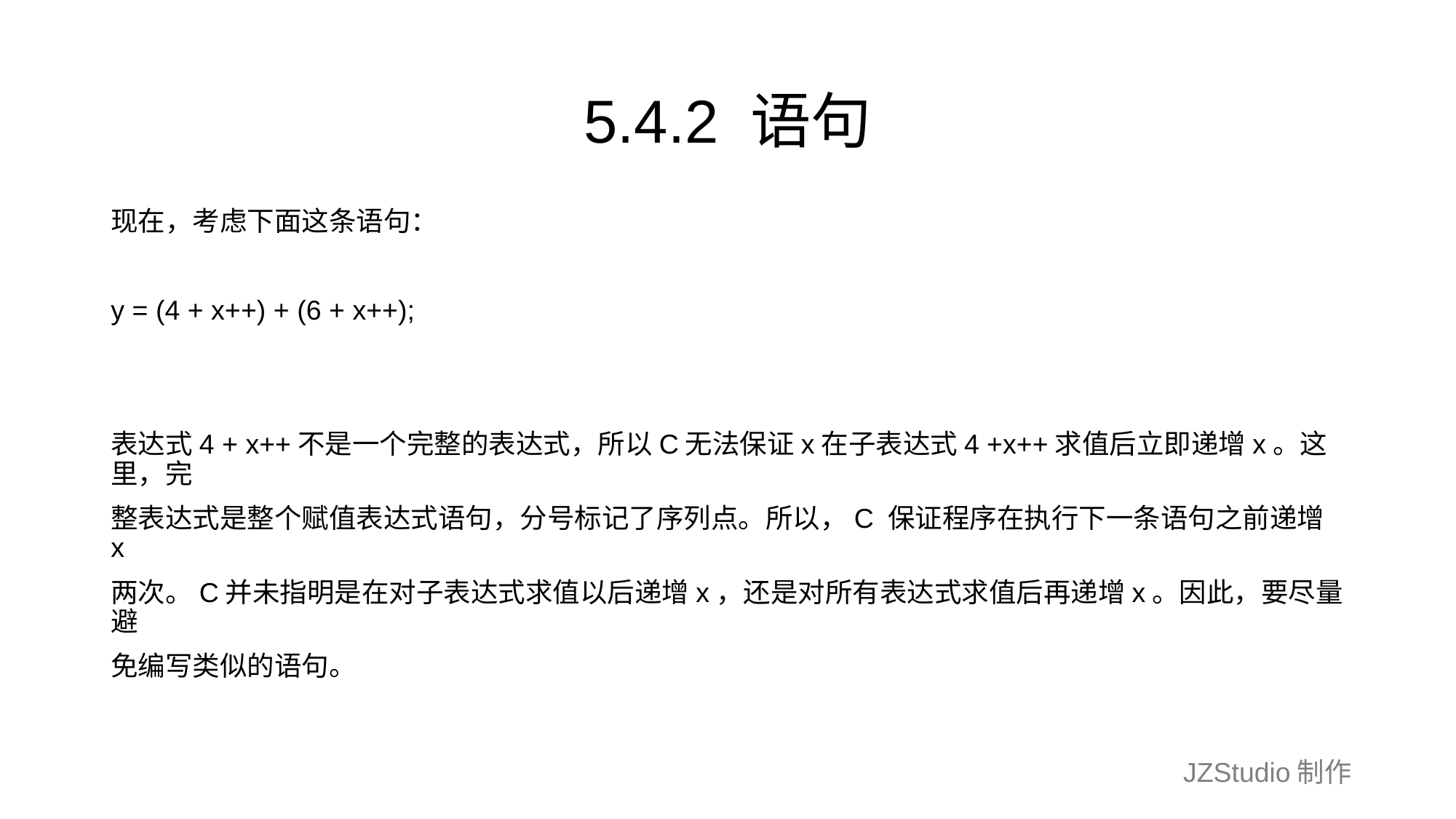

# 5.4.2 语句
现在，考虑下面这条语句：

y = (4 + x++) + (6 + x++);

表达式4 + x++不是一个完整的表达式，所以C无法保证x在子表达式4 +x++求值后立即递增x。这里，完
整表达式是整个赋值表达式语句，分号标记了序列点。所以，C 保证程序在执行下一条语句之前递增x
两次。C并未指明是在对子表达式求值以后递增x，还是对所有表达式求值后再递增x。因此，要尽量避
免编写类似的语句。